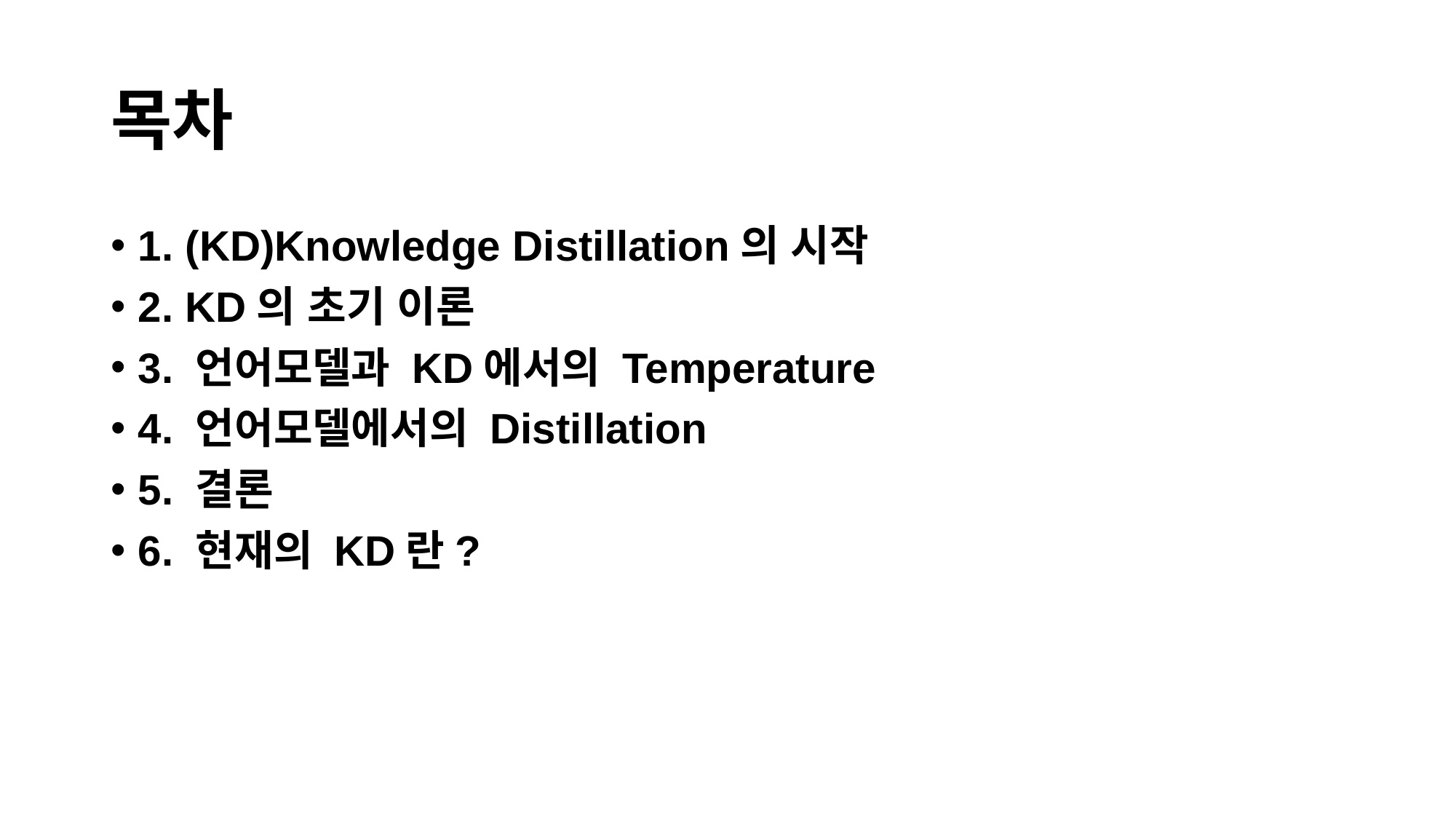

# 목차
1. (KD)Knowledge Distillation의 시작
2. KD의 초기 이론
3. 언어모델과 KD에서의 Temperature
4. 언어모델에서의 Distillation
5. 결론
6. 현재의 KD란?